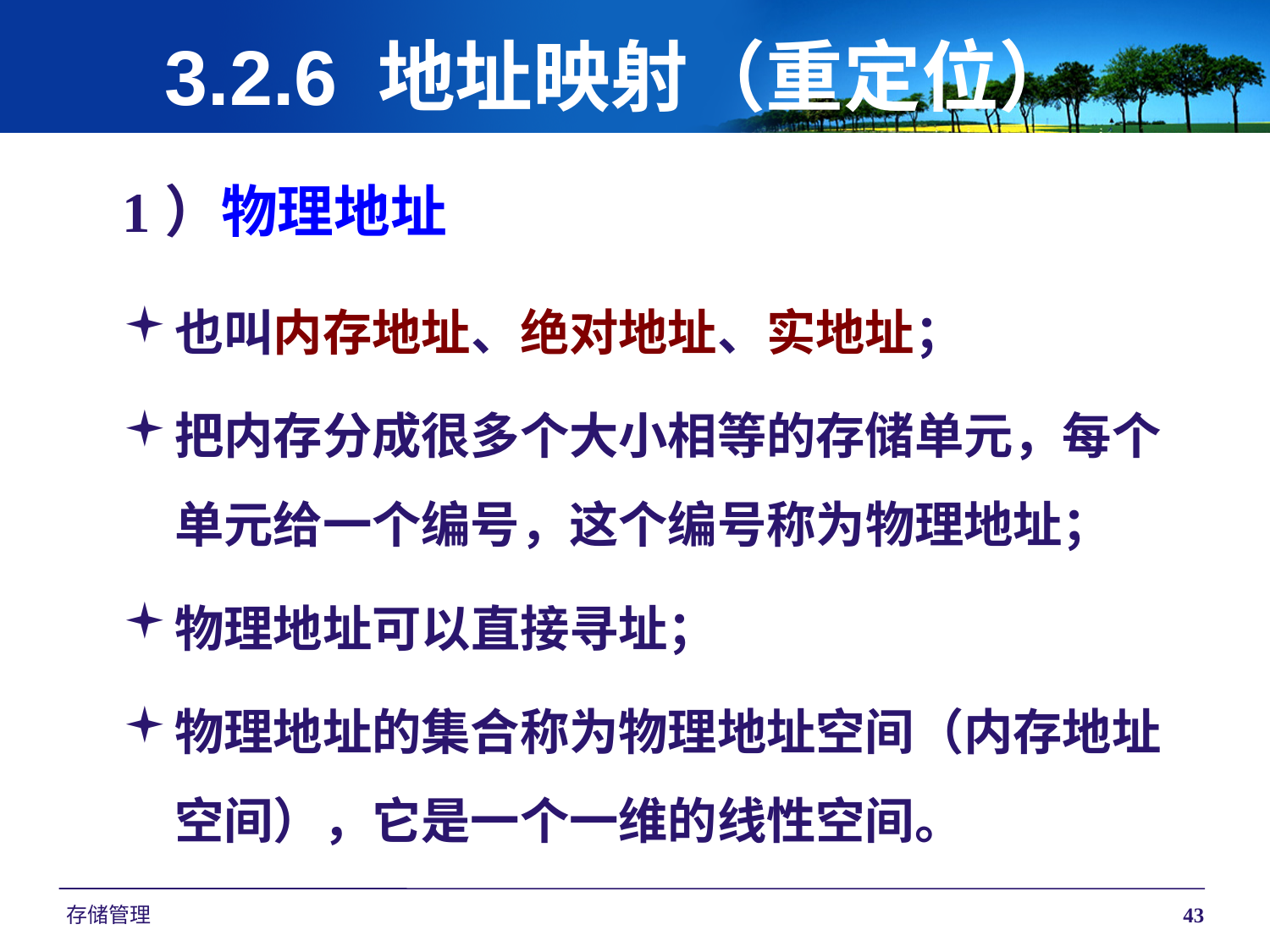

# 3.2.6 地址映射（重定位）
1）物理地址
也叫内存地址、绝对地址、实地址；
把内存分成很多个大小相等的存储单元，每个
单元给一个编号，这个编号称为物理地址；
物理地址可以直接寻址；
物理地址的集合称为物理地址空间（内存地址
空间），它是一个一维的线性空间。
存储管理
43